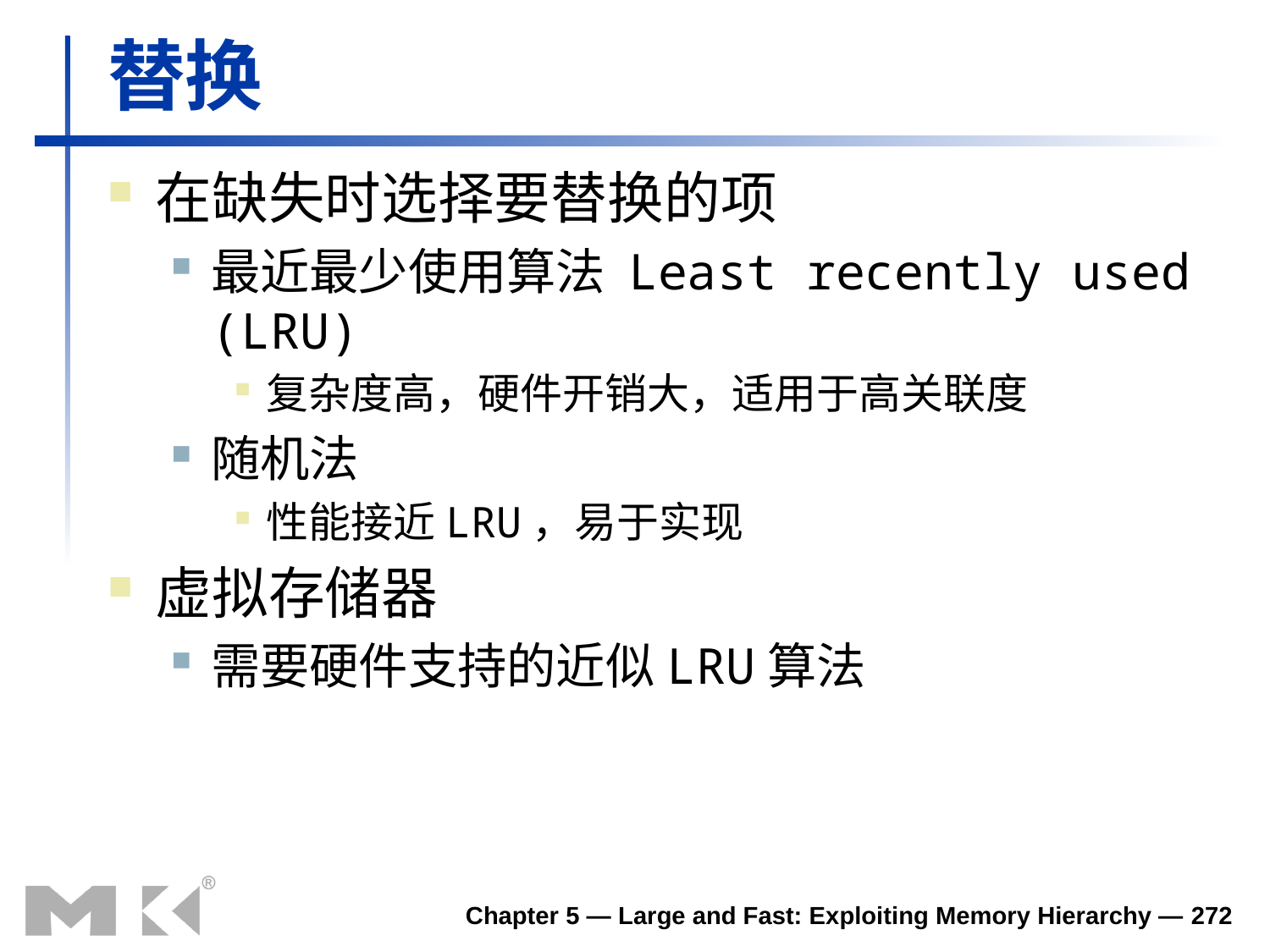

# 替换
在缺失时选择要替换的项
最近最少使用算法 Least recently used (LRU)
复杂度高，硬件开销大，适用于高关联度
随机法
性能接近LRU，易于实现
虚拟存储器
需要硬件支持的近似LRU算法
Chapter 5 — Large and Fast: Exploiting Memory Hierarchy — 272